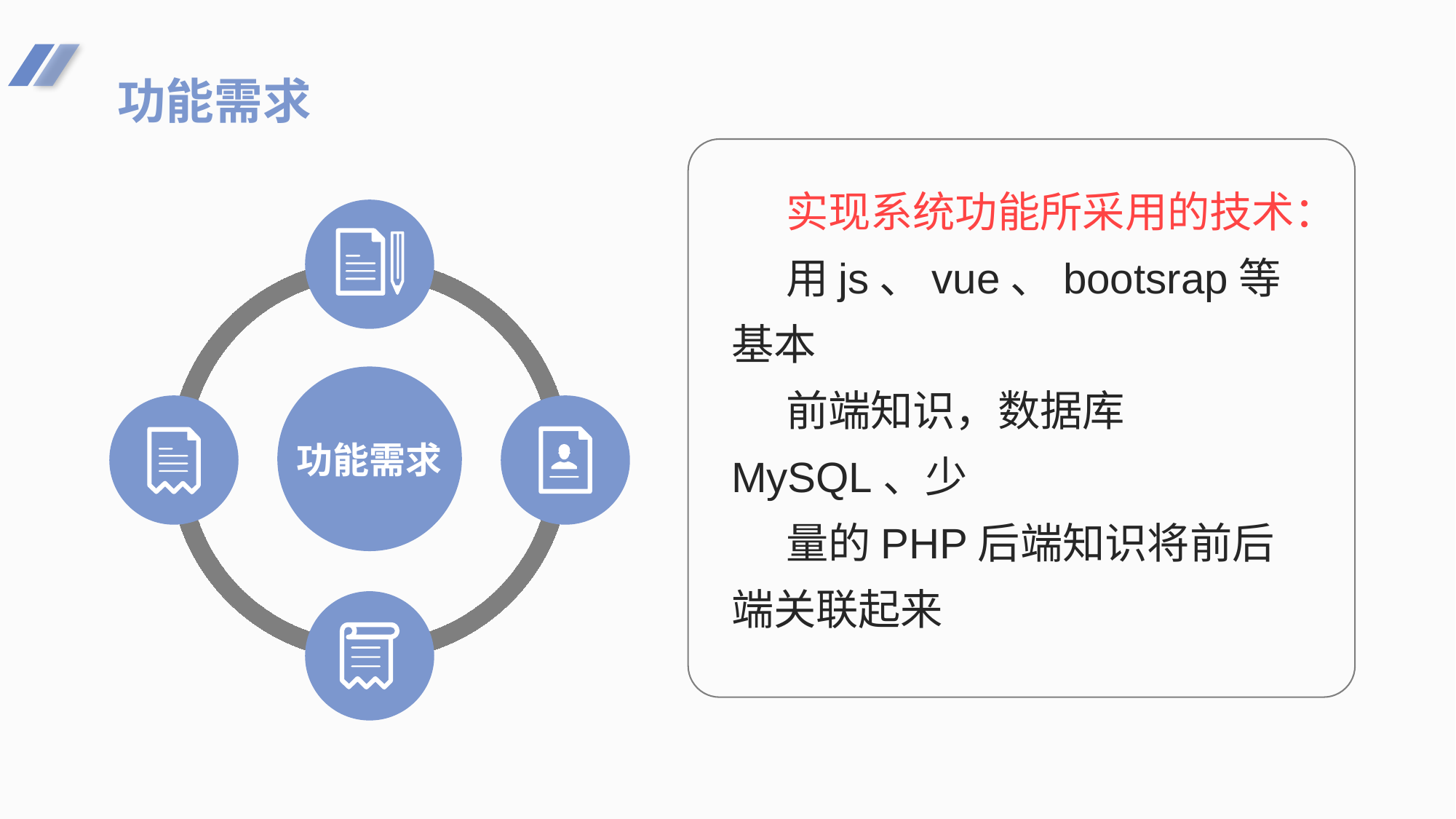

功能需求

实现系统功能所采用的技术：
用js、vue、bootsrap等基本
前端知识，数据库MySQL、少
量的PHP后端知识将前后端关联起来

功能需求